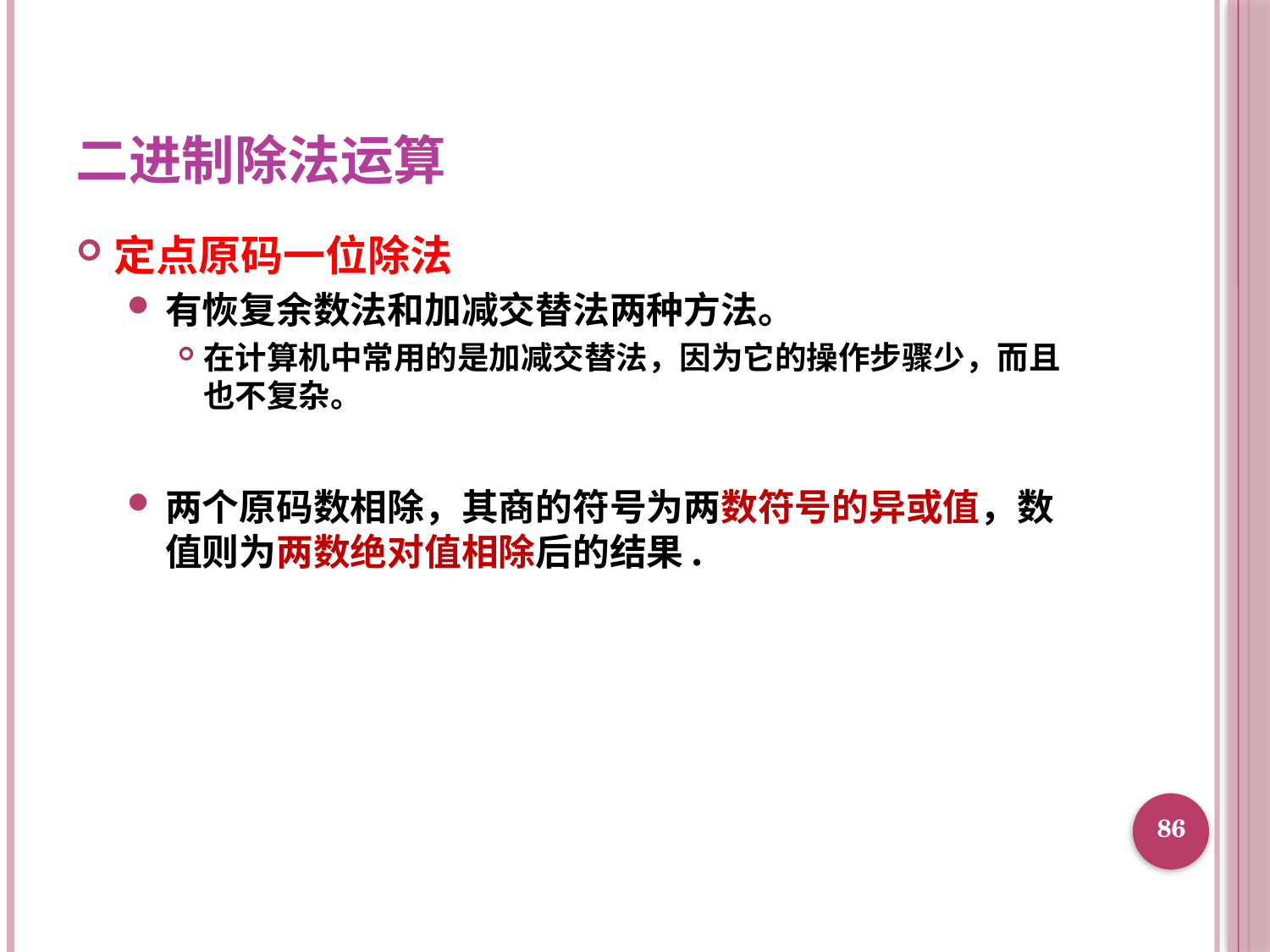

# 二进制除法运算
定点原码一位除法
有恢复余数法和加减交替法两种方法。
在计算机中常用的是加减交替法，因为它的操作步骤少，而且也不复杂。

两个原码数相除，其商的符号为两数符号的异或值，数值则为两数绝对值相除后的结果.
86